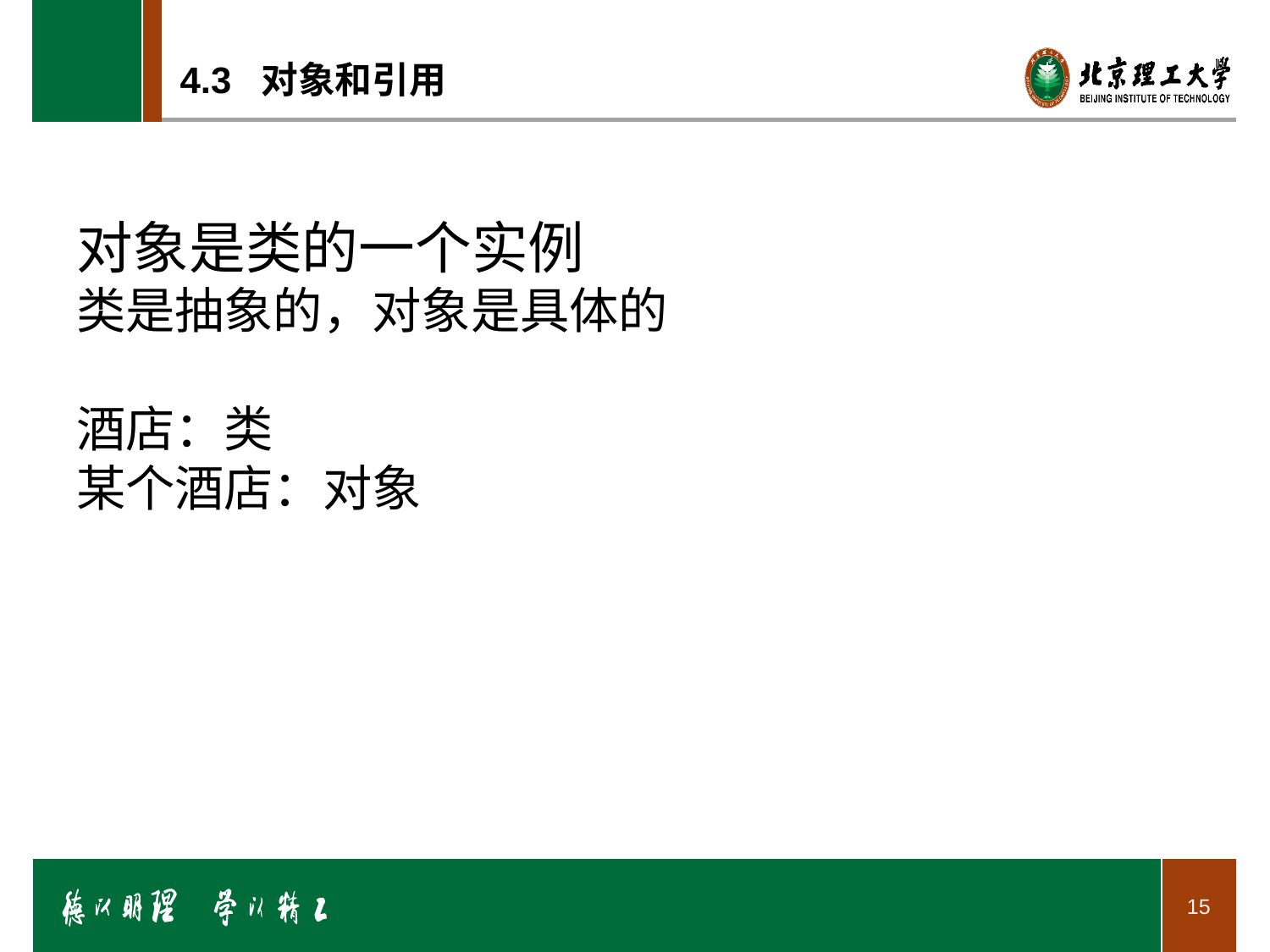

# 4.3  对象和引用
对象是类的一个实例
类是抽象的，对象是具体的

酒店：类
某个酒店：对象